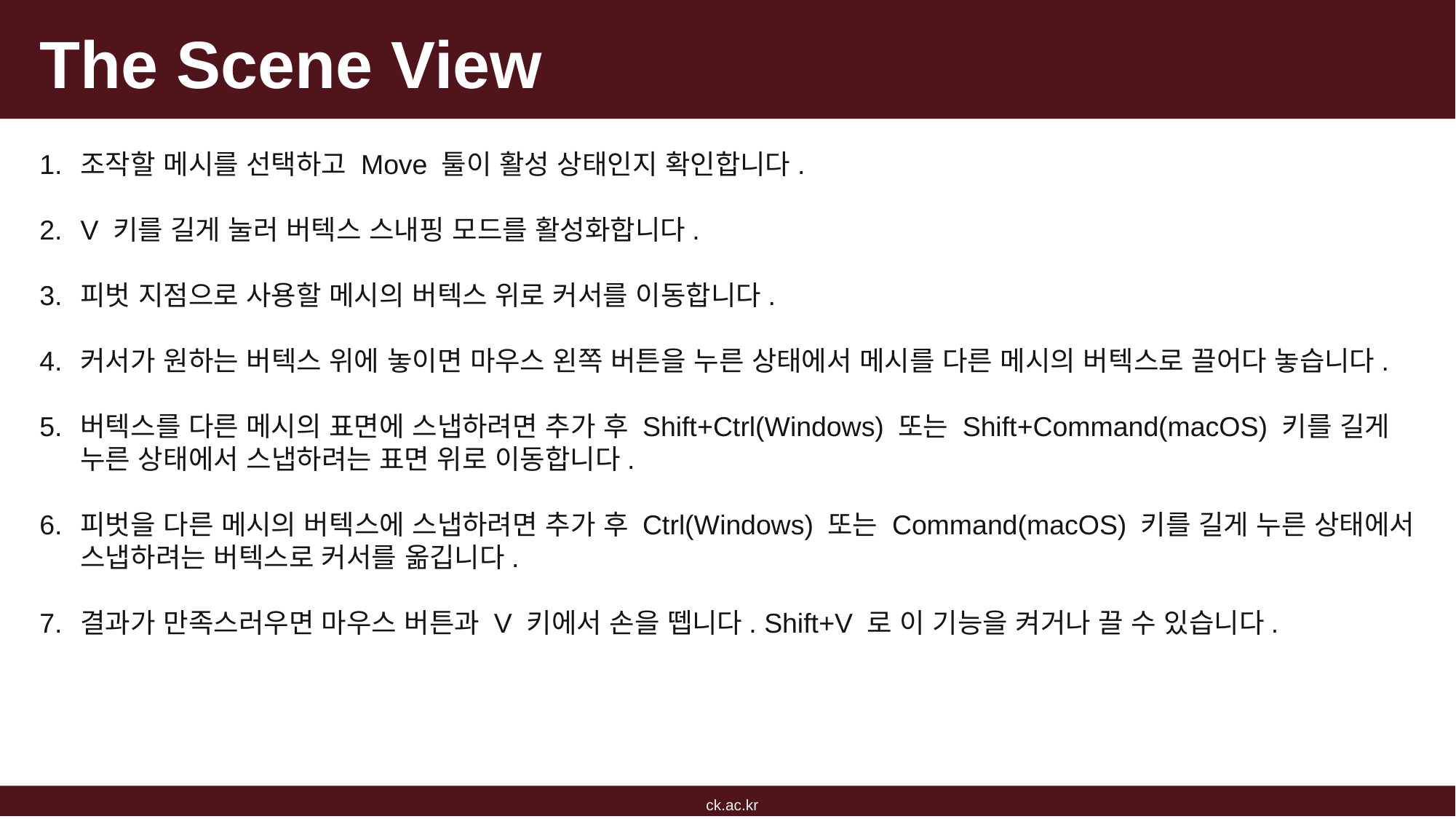

# The Scene View
조작할 메시를 선택하고 Move 툴이 활성 상태인지 확인합니다.

V 키를 길게 눌러 버텍스 스내핑 모드를 활성화합니다.

피벗 지점으로 사용할 메시의 버텍스 위로 커서를 이동합니다.

커서가 원하는 버텍스 위에 놓이면 마우스 왼쪽 버튼을 누른 상태에서 메시를 다른 메시의 버텍스로 끌어다 놓습니다.

버텍스를 다른 메시의 표면에 스냅하려면 추가 후 Shift+Ctrl(Windows) 또는 Shift+Command(macOS) 키를 길게 누른 상태에서 스냅하려는 표면 위로 이동합니다.

피벗을 다른 메시의 버텍스에 스냅하려면 추가 후 Ctrl(Windows) 또는 Command(macOS) 키를 길게 누른 상태에서 스냅하려는 버텍스로 커서를 옮깁니다.

결과가 만족스러우면 마우스 버튼과 V 키에서 손을 뗍니다. Shift+V 로 이 기능을 켜거나 끌 수 있습니다.
ck.ac.kr